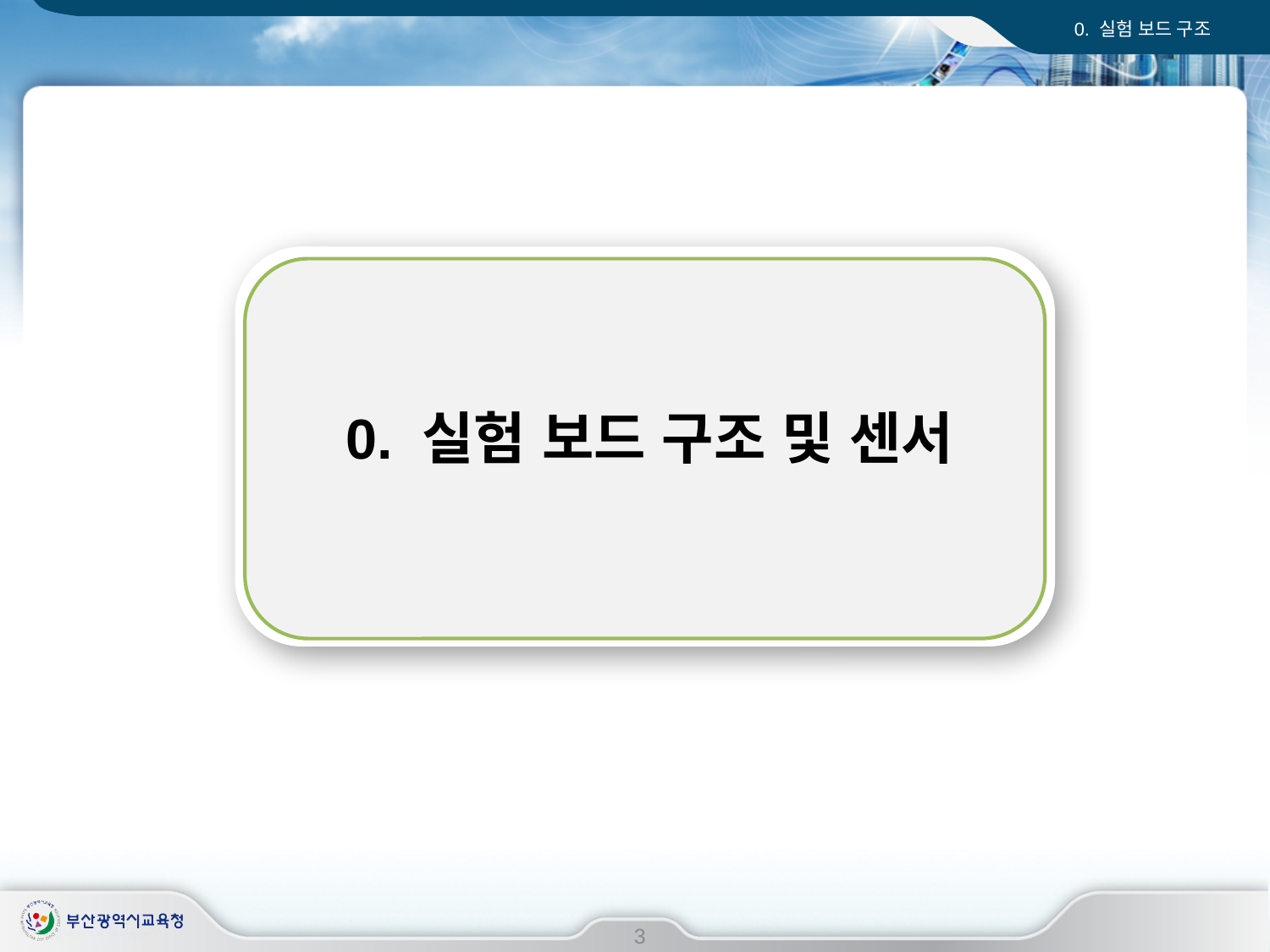

0. 실험 보드 구조

0. 실험 보드 구조 및 센서
I. 사업 개요
3